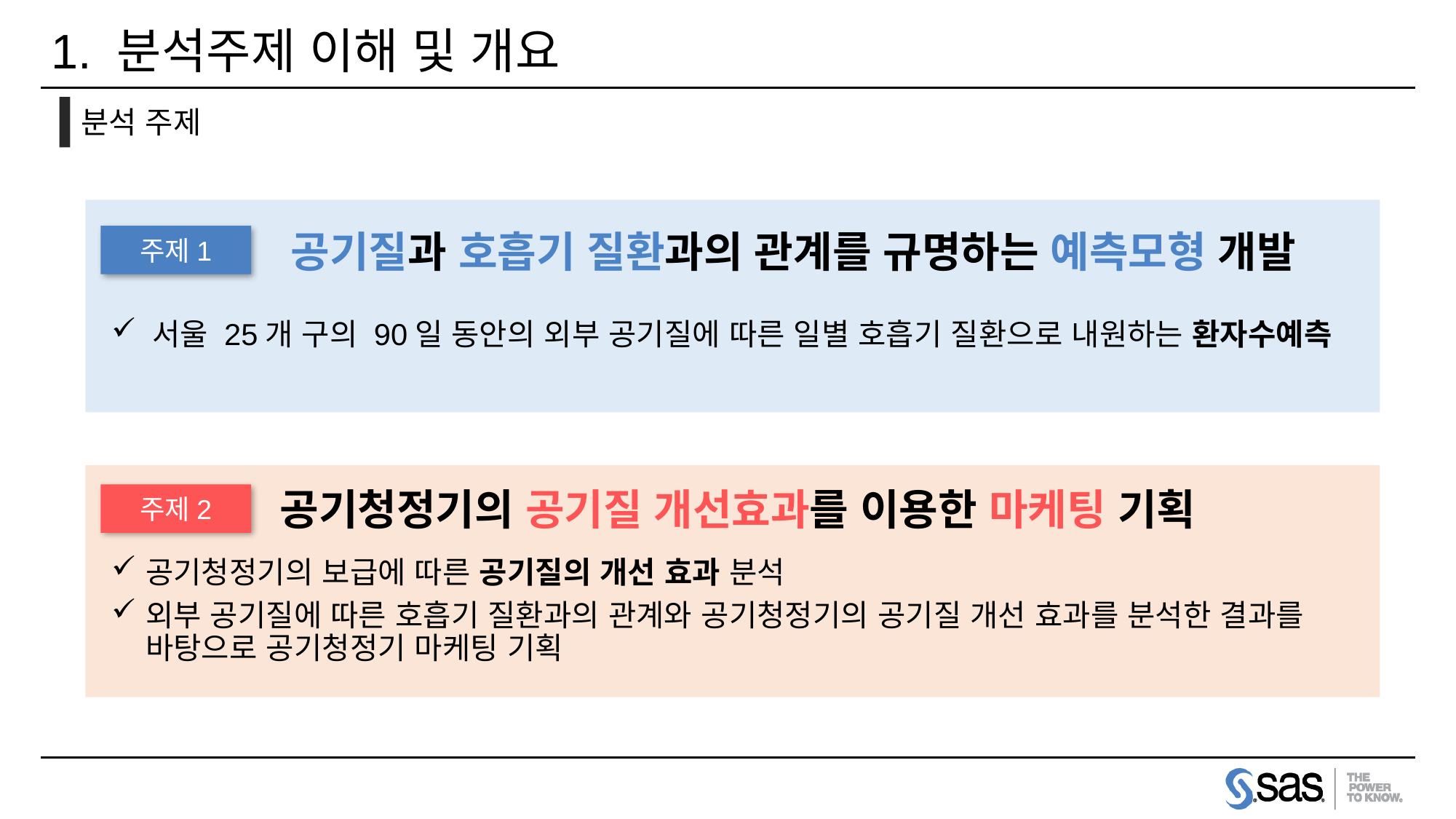

# 1. 분석주제 이해 및 개요

분석 주제

공기질과 호흡기 질환과의 관계를 규명하는 예측모형 개발
주제1
서울 25개 구의 90일 동안의 외부 공기질에 따른 일별 호흡기 질환으로 내원하는 환자수예측

공기청정기의 공기질 개선효과를 이용한 마케팅 기획
주제2
공기청정기의 보급에 따른 공기질의 개선 효과 분석
외부 공기질에 따른 호흡기 질환과의 관계와 공기청정기의 공기질 개선 효과를 분석한 결과를 바탕으로 공기청정기 마케팅 기획